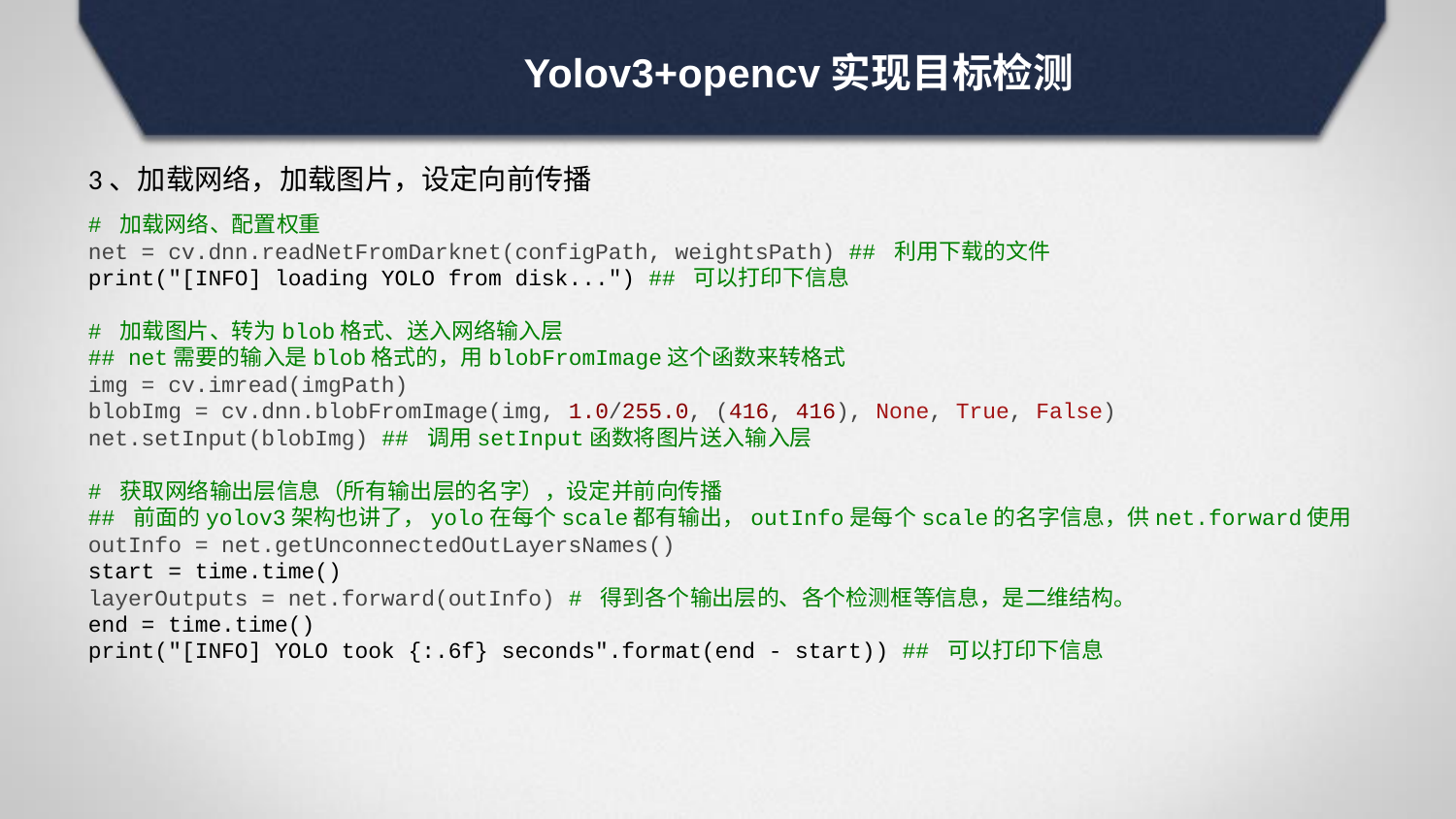

# Yolov3+opencv实现目标检测
3、加载网络，加载图片，设定向前传播
# 加载网络、配置权重
net = cv.dnn.readNetFromDarknet(configPath, weightsPath) ## 利用下载的文件
print("[INFO] loading YOLO from disk...") ## 可以打印下信息

# 加载图片、转为blob格式、送入网络输入层
## net需要的输入是blob格式的，用blobFromImage这个函数来转格式
img = cv.imread(imgPath)
blobImg = cv.dnn.blobFromImage(img, 1.0/255.0, (416, 416), None, True, False)
net.setInput(blobImg) ## 调用setInput函数将图片送入输入层

# 获取网络输出层信息（所有输出层的名字），设定并前向传播
## 前面的yolov3架构也讲了，yolo在每个scale都有输出，outInfo是每个scale的名字信息，供net.forward使用
outInfo = net.getUnconnectedOutLayersNames()
start = time.time()
layerOutputs = net.forward(outInfo) # 得到各个输出层的、各个检测框等信息，是二维结构。
end = time.time()
print("[INFO] YOLO took {:.6f} seconds".format(end - start)) ## 可以打印下信息